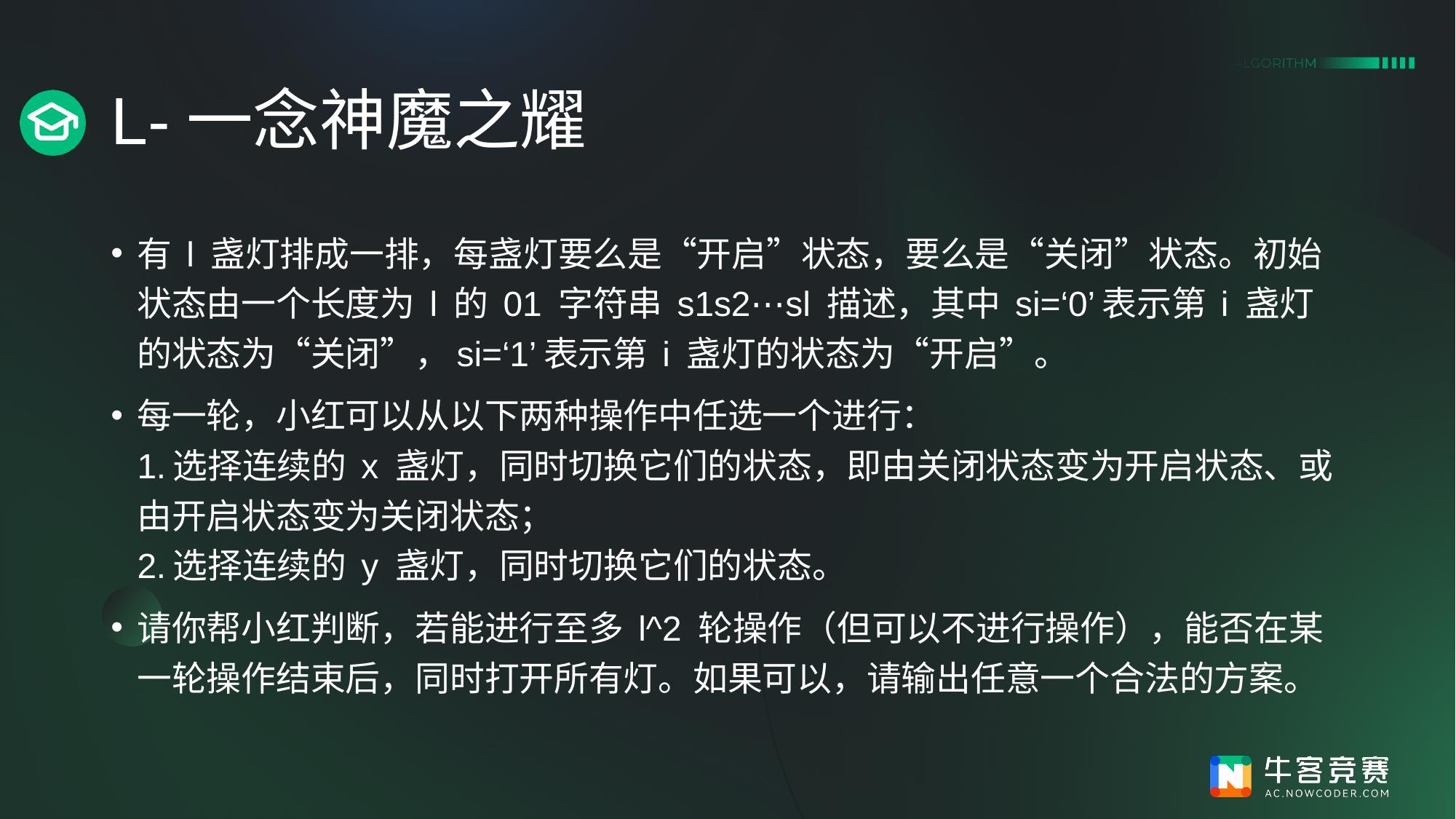

# L-一念神魔之耀
有 l 盏灯排成一排，每盏灯要么是“开启”状态，要么是“关闭”状态。初始状态由一个长度为 l 的 01 字符串 s1​s2​⋯sl​ 描述，其中 si=‘0’表示第 i 盏灯的状态为“关闭”，si=‘1’表示第 i 盏灯的状态为“开启”。
每一轮，小红可以从以下两种操作中任选一个进行：
1.​选择连续的 x 盏灯，同时切换它们的状态，即由关闭状态变为开启状态、或由开启状态变为关闭状态；
2.​选择连续的 y 盏灯，同时切换它们的状态。
请你帮小红判断，若能进行至多 l^2 轮操作（但可以不进行操作），能否在某一轮操作结束后，同时打开所有灯。如果可以，请输出任意一个合法的方案。